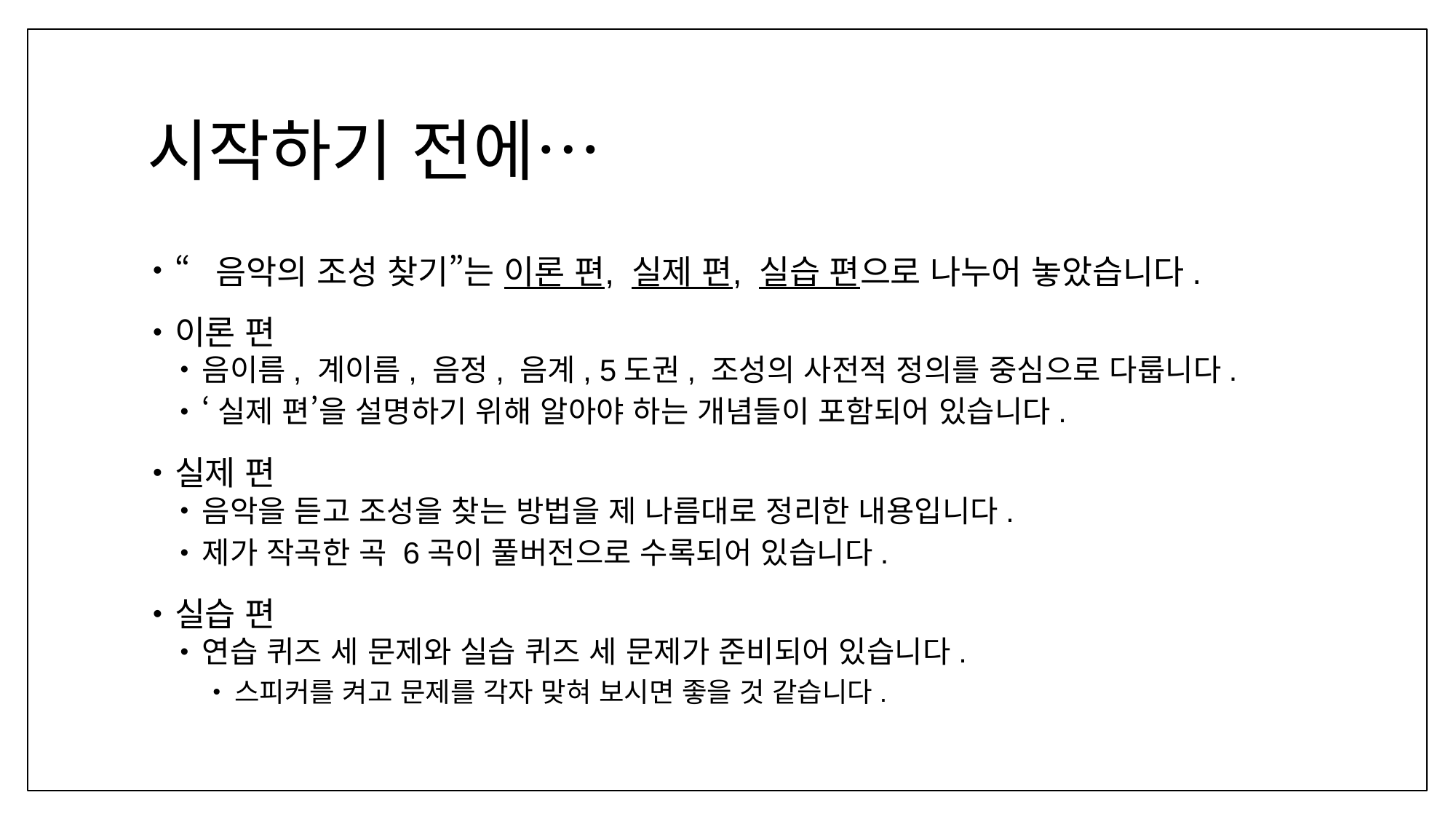

# 시작하기 전에…
“음악의 조성 찾기”는 이론 편, 실제 편, 실습 편으로 나누어 놓았습니다.
이론 편
음이름, 계이름, 음정, 음계, 5도권, 조성의 사전적 정의를 중심으로 다룹니다.
‘실제 편’을 설명하기 위해 알아야 하는 개념들이 포함되어 있습니다.
실제 편
음악을 듣고 조성을 찾는 방법을 제 나름대로 정리한 내용입니다.
제가 작곡한 곡 6곡이 풀버전으로 수록되어 있습니다.
실습 편
연습 퀴즈 세 문제와 실습 퀴즈 세 문제가 준비되어 있습니다.
스피커를 켜고 문제를 각자 맞혀 보시면 좋을 것 같습니다.